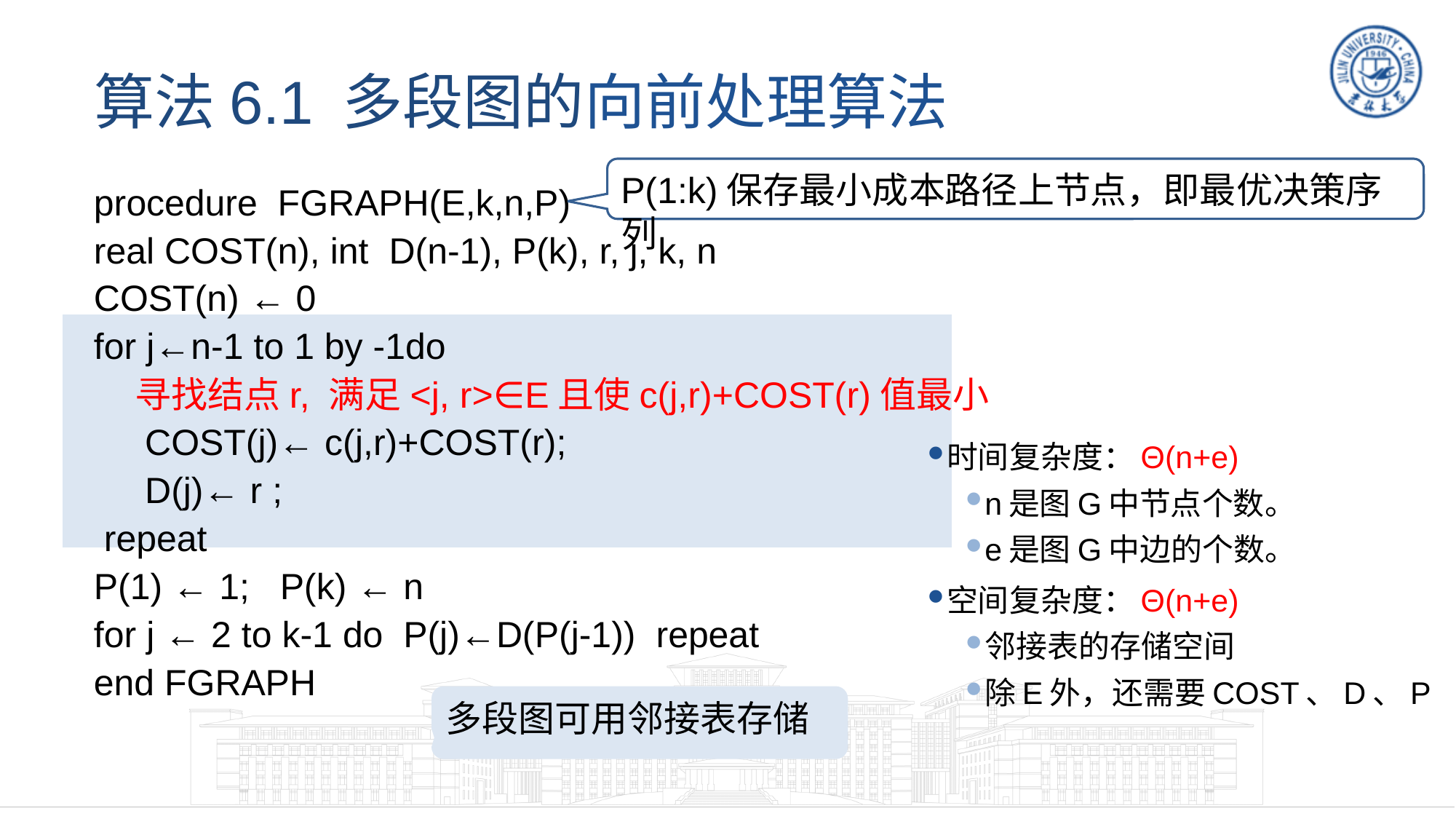

# 算法6.1 多段图的向前处理算法
P(1:k)保存最小成本路径上节点，即最优决策序列
procedure  FGRAPH(E,k,n,P)
real COST(n), int  D(n-1), P(k), r, j, k, n
COST(n) ← 0
for j←n-1 to 1 by -1do
    寻找结点r, 满足<j, r>∈E且使c(j,r)+COST(r)值最小
	 COST(j)← c(j,r)+COST(r);
	 D(j)← r ;
 repeat
P(1) ← 1;   P(k) ← n
for j ← 2 to k-1 do  P(j)←D(P(j-1))  repeat
end FGRAPH

时间复杂度：Θ(n+e)
n是图G中节点个数。
e是图G中边的个数。
空间复杂度：Θ(n+e)
邻接表的存储空间
除E外，还需要COST、D、P

多段图可用邻接表存储
24